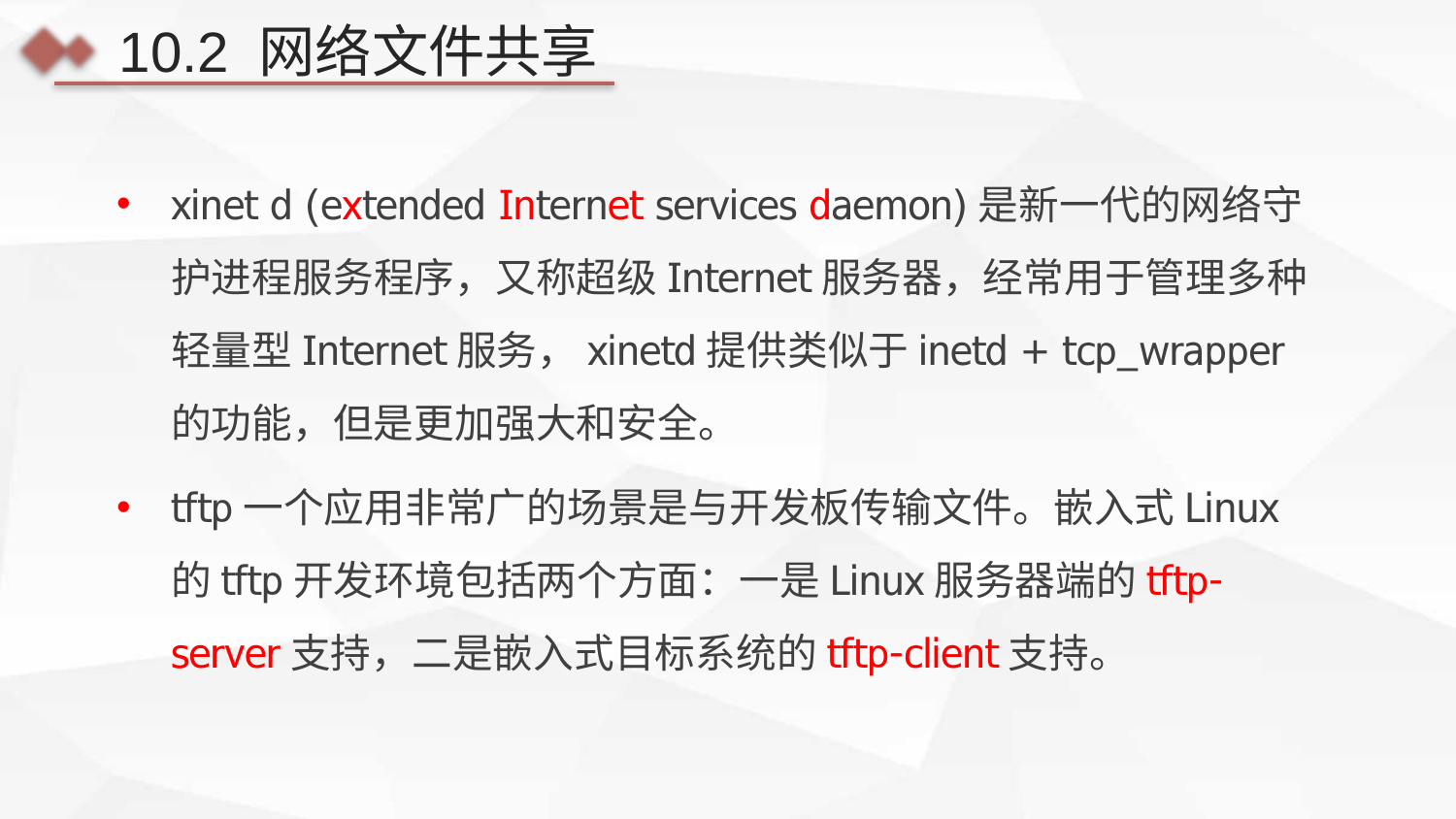

10.2 网络文件共享

xinet d (extended Internet services daemon)是新一代的网络守护进程服务程序，又称超级Internet服务器，经常用于管理多种轻量型Internet服务，xinetd提供类似于inetd + tcp_wrapper的功能，但是更加强大和安全。
tftp一个应用非常广的场景是与开发板传输文件。嵌入式Linux的tftp开发环境包括两个方面：一是Linux服务器端的tftp-server支持，二是嵌入式目标系统的tftp-client支持。